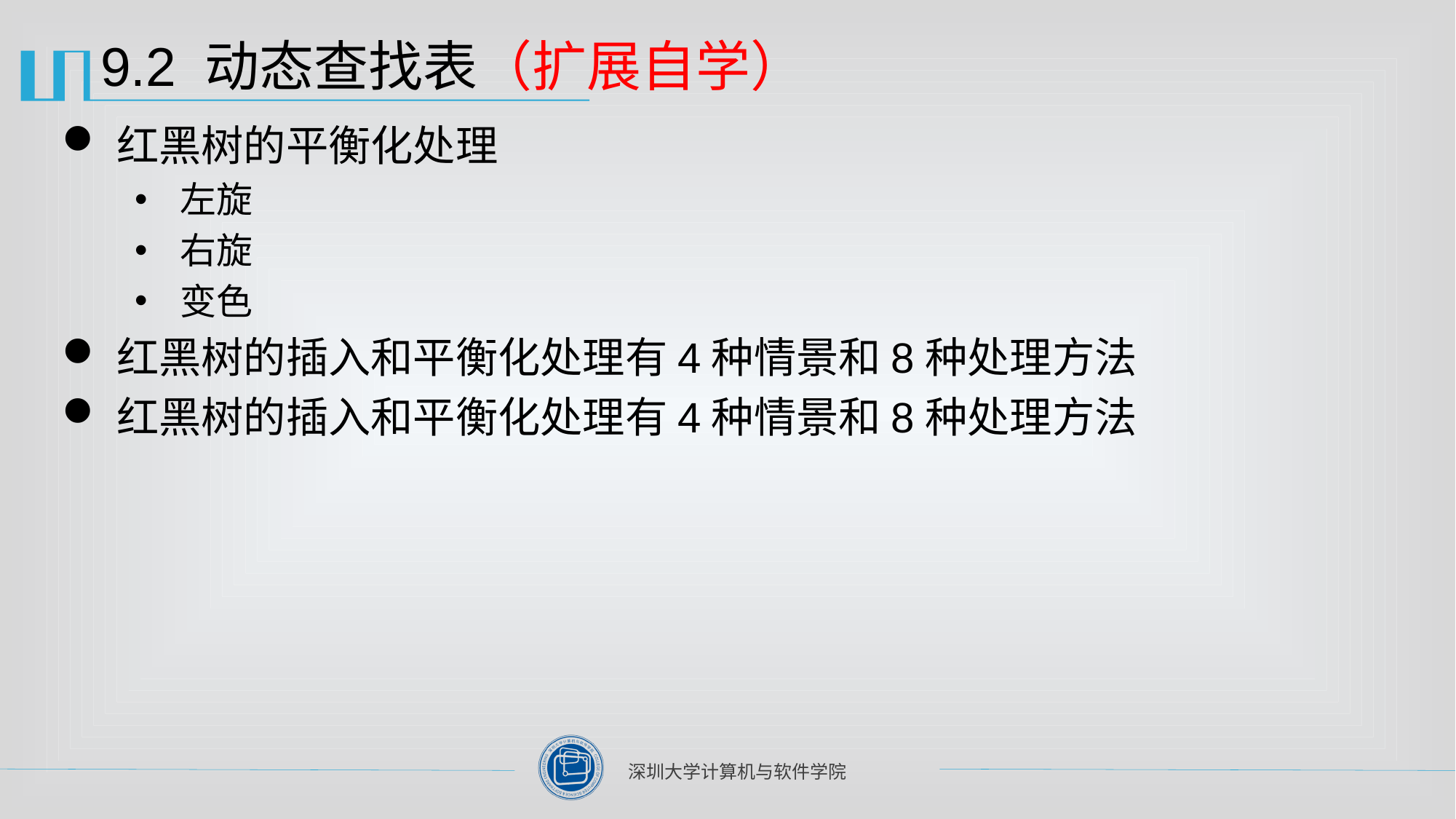

# 9.2 动态查找表（扩展自学）
红黑树的平衡化处理
左旋
右旋
变色
红黑树的插入和平衡化处理有4种情景和8种处理方法
红黑树的插入和平衡化处理有4种情景和8种处理方法

104